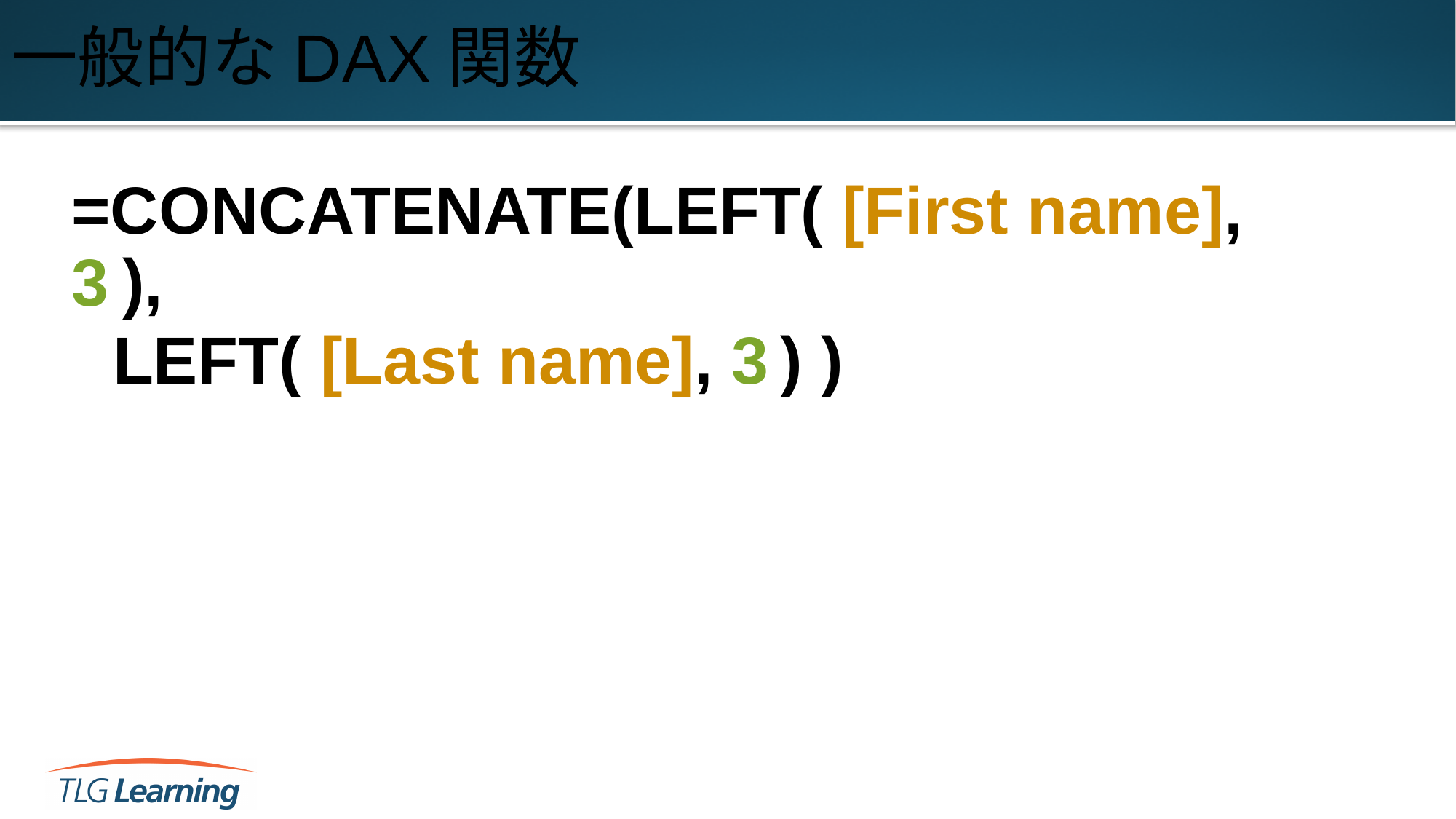

# 一般的なDAX関数
=CONCATENATE(LEFT( [First name], 3 ),
LEFT( [Last name], 3 ) )